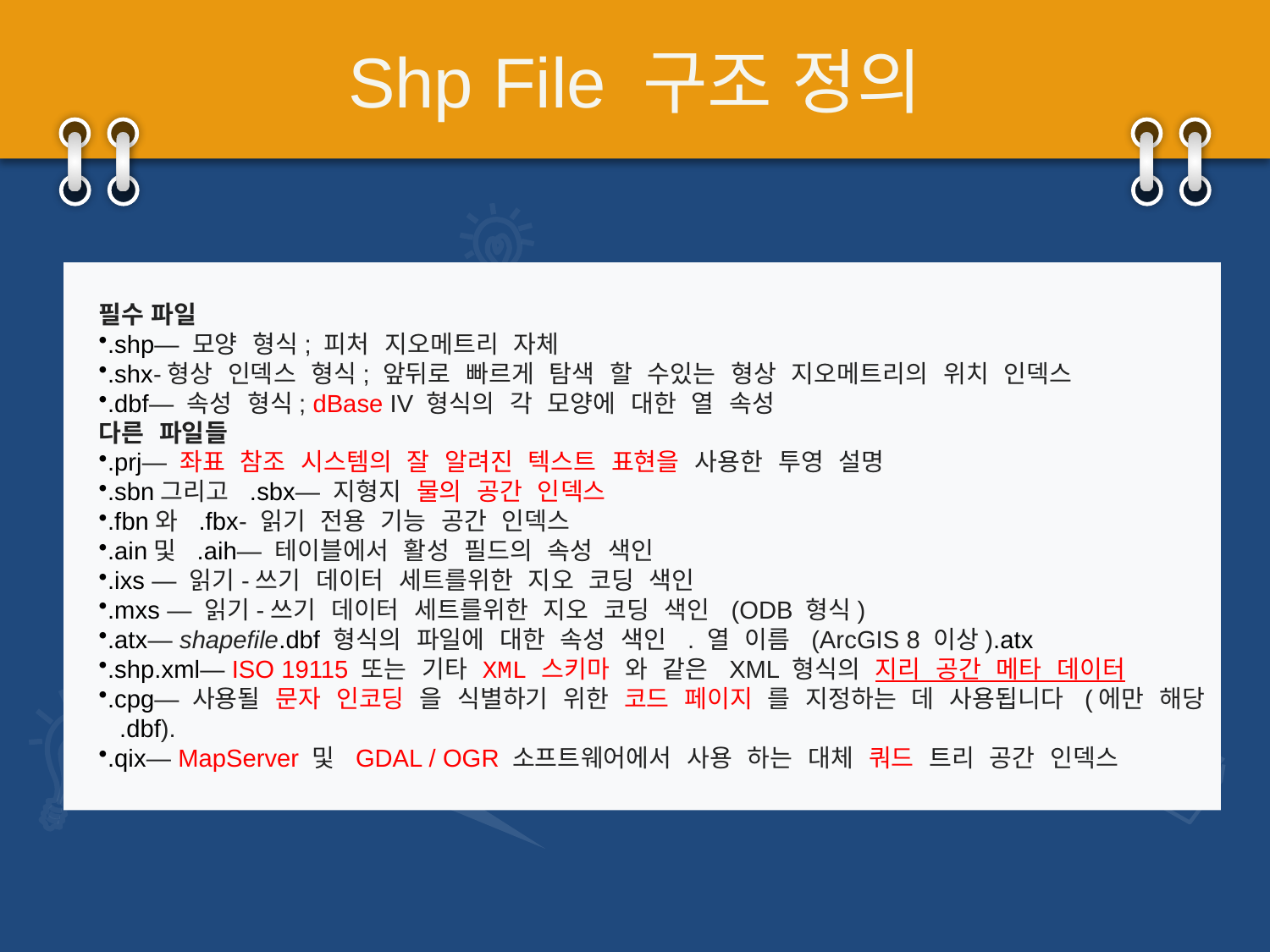

# Shp File 구조 정의

필수 파일
.shp— 모양 형식; 피처 지오메트리 자체
.shx-형상 인덱스 형식; 앞뒤로 빠르게 탐색 할 수있는 형상 지오메트리의 위치 인덱스
.dbf— 속성 형식; dBase IV 형식의 각 모양에 대한 열 속성
다른 파일들
.prj— 좌표 참조 시스템의 잘 알려진 텍스트 표현을 사용한 투영 설명
.sbn그리고 .sbx— 지형지 물의 공간 인덱스
.fbn와 .fbx- 읽기 전용 기능 공간 인덱스
.ain및 .aih— 테이블에서 활성 필드의 속성 색인
.ixs — 읽기-쓰기 데이터 세트를위한 지오 코딩 색인
.mxs — 읽기-쓰기 데이터 세트를위한 지오 코딩 색인 (ODB 형식)
.atx— shapefile.dbf 형식의 파일에 대한 속성 색인 . 열 이름 (ArcGIS 8 이상).atx
.shp.xml— ISO 19115 또는 기타 XML 스키마 와 같은 XML 형식의 지리 공간 메타 데이터
.cpg— 사용될 문자 인코딩 을 식별하기 위한 코드 페이지 를 지정하는 데 사용됩니다 (에만 해당 .dbf).
.qix— MapServer 및 GDAL / OGR 소프트웨어에서 사용 하는 대체 쿼드 트리 공간 인덱스